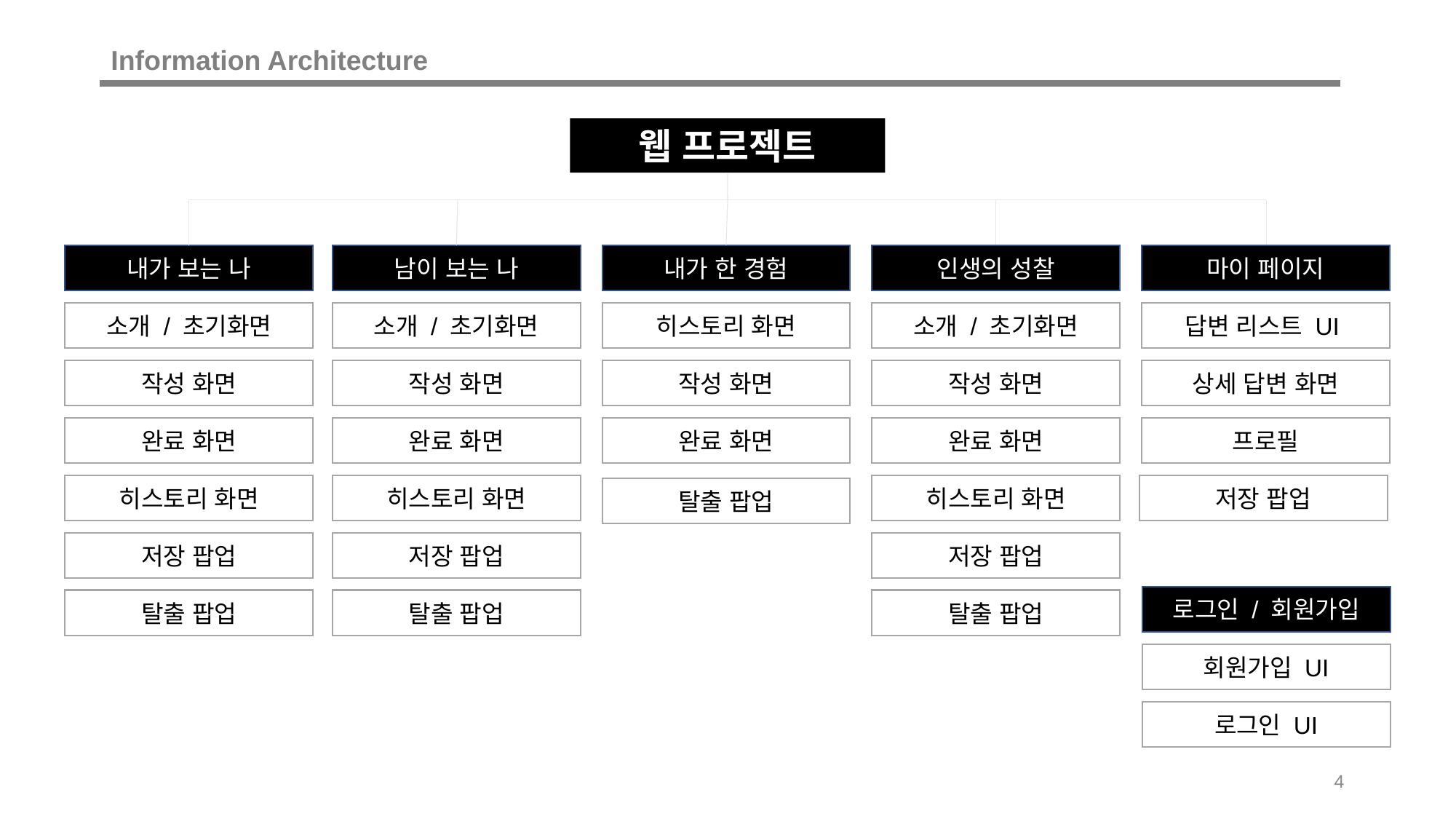

# Information Architecture
웹 프로젝트
내가 보는 나
남이 보는 나
내가 한 경험
인생의 성찰
마이 페이지
소개 / 초기화면
소개 / 초기화면
히스토리 화면
소개 / 초기화면
답변 리스트 UI
작성 화면
작성 화면
작성 화면
작성 화면
상세 답변 화면
완료 화면
완료 화면
완료 화면
완료 화면
프로필
저장 팝업
히스토리 화면
히스토리 화면
히스토리 화면
탈출 팝업
저장 팝업
저장 팝업
저장 팝업
로그인 / 회원가입
탈출 팝업
탈출 팝업
탈출 팝업
회원가입 UI
로그인 UI
4